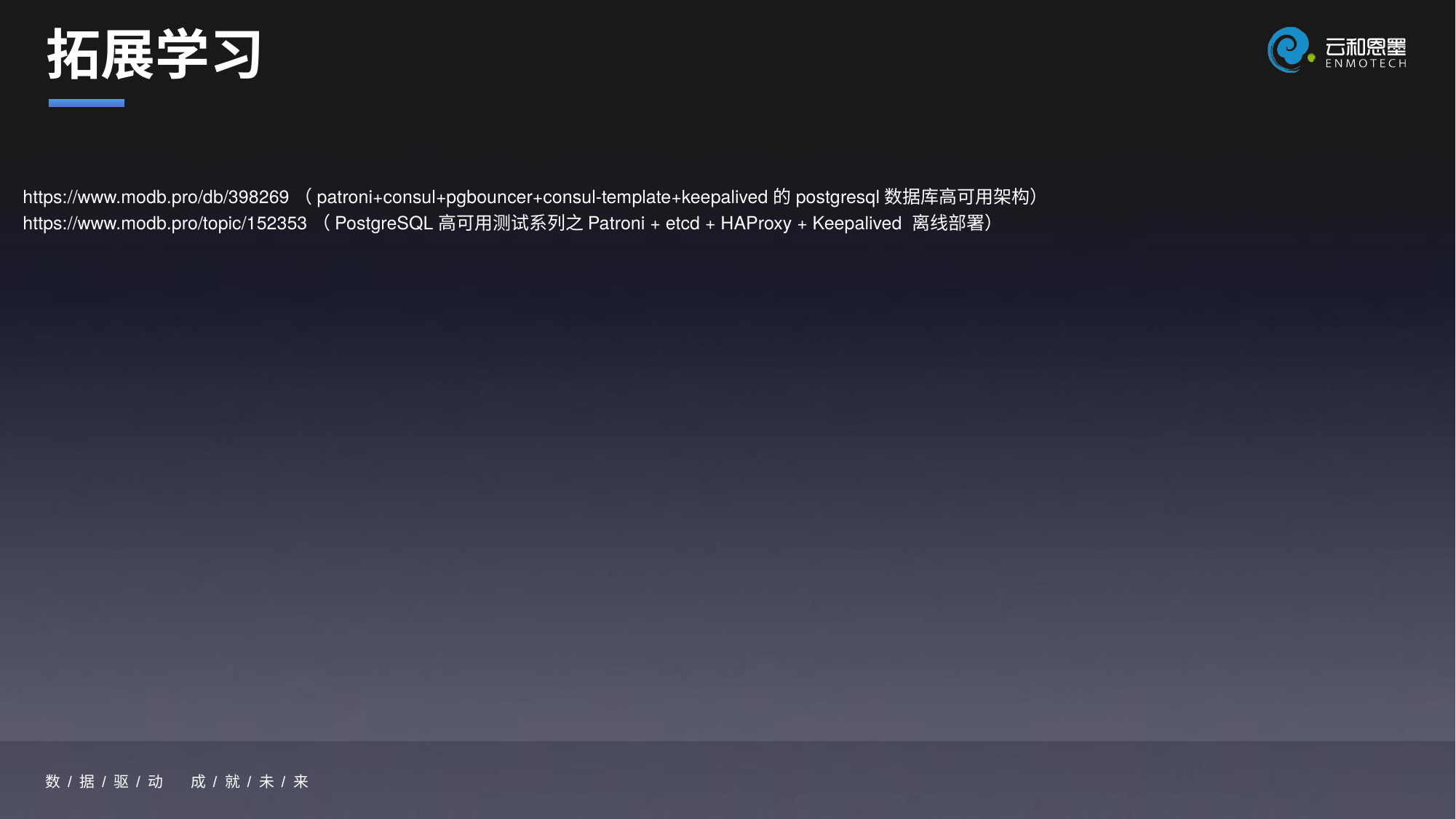

拓展学习
https://www.modb.pro/db/398269（patroni+consul+pgbouncer+consul-template+keepalived的postgresql数据库高可用架构）
https://www.modb.pro/topic/152353（PostgreSQL高可用测试系列之Patroni + etcd + HAProxy + Keepalived 离线部署）